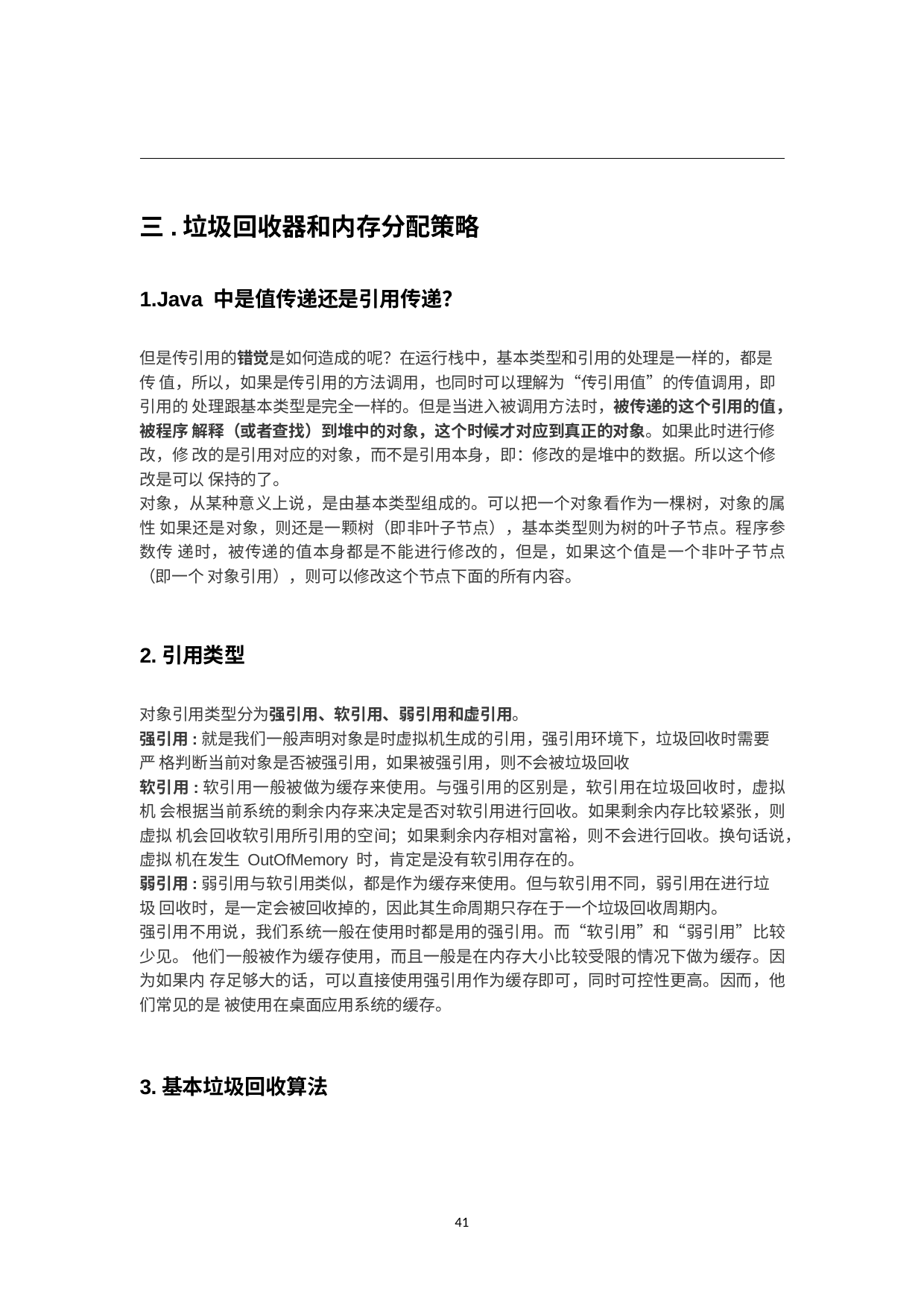

三.垃圾回收器和内存分配策略

1.Java 中是值传递还是引用传递？

但是传引用的错觉是如何造成的呢？在运行栈中，基本类型和引用的处理是一样的，都是传 值，所以，如果是传引用的方法调用，也同时可以理解为“传引用值”的传值调用，即引用的 处理跟基本类型是完全一样的。但是当进入被调用方法时，被传递的这个引用的值，被程序 解释（或者查找）到堆中的对象，这个时候才对应到真正的对象。如果此时进行修改，修 改的是引用对应的对象，而不是引用本身，即：修改的是堆中的数据。所以这个修改是可以 保持的了。
对象，从某种意义上说，是由基本类型组成的。可以把一个对象看作为一棵树，对象的属性 如果还是对象，则还是一颗树（即非叶子节点），基本类型则为树的叶子节点。程序参数传 递时，被传递的值本身都是不能进行修改的，但是，如果这个值是一个非叶子节点（即一个 对象引用），则可以修改这个节点下面的所有内容。
2.引用类型

对象引用类型分为强引用、软引用、弱引用和虚引用。
强引用:就是我们一般声明对象是时虚拟机生成的引用，强引用环境下，垃圾回收时需要严 格判断当前对象是否被强引用，如果被强引用，则不会被垃圾回收
软引用:软引用一般被做为缓存来使用。与强引用的区别是，软引用在垃圾回收时，虚拟机 会根据当前系统的剩余内存来决定是否对软引用进行回收。如果剩余内存比较紧张，则虚拟 机会回收软引用所引用的空间；如果剩余内存相对富裕，则不会进行回收。换句话说，虚拟 机在发生 OutOfMemory 时，肯定是没有软引用存在的。
弱引用:弱引用与软引用类似，都是作为缓存来使用。但与软引用不同，弱引用在进行垃圾 回收时，是一定会被回收掉的，因此其生命周期只存在于一个垃圾回收周期内。
强引用不用说，我们系统一般在使用时都是用的强引用。而“软引用”和“弱引用”比较少见。 他们一般被作为缓存使用，而且一般是在内存大小比较受限的情况下做为缓存。因为如果内 存足够大的话，可以直接使用强引用作为缓存即可，同时可控性更高。因而，他们常见的是 被使用在桌面应用系统的缓存。
3.基本垃圾回收算法
41